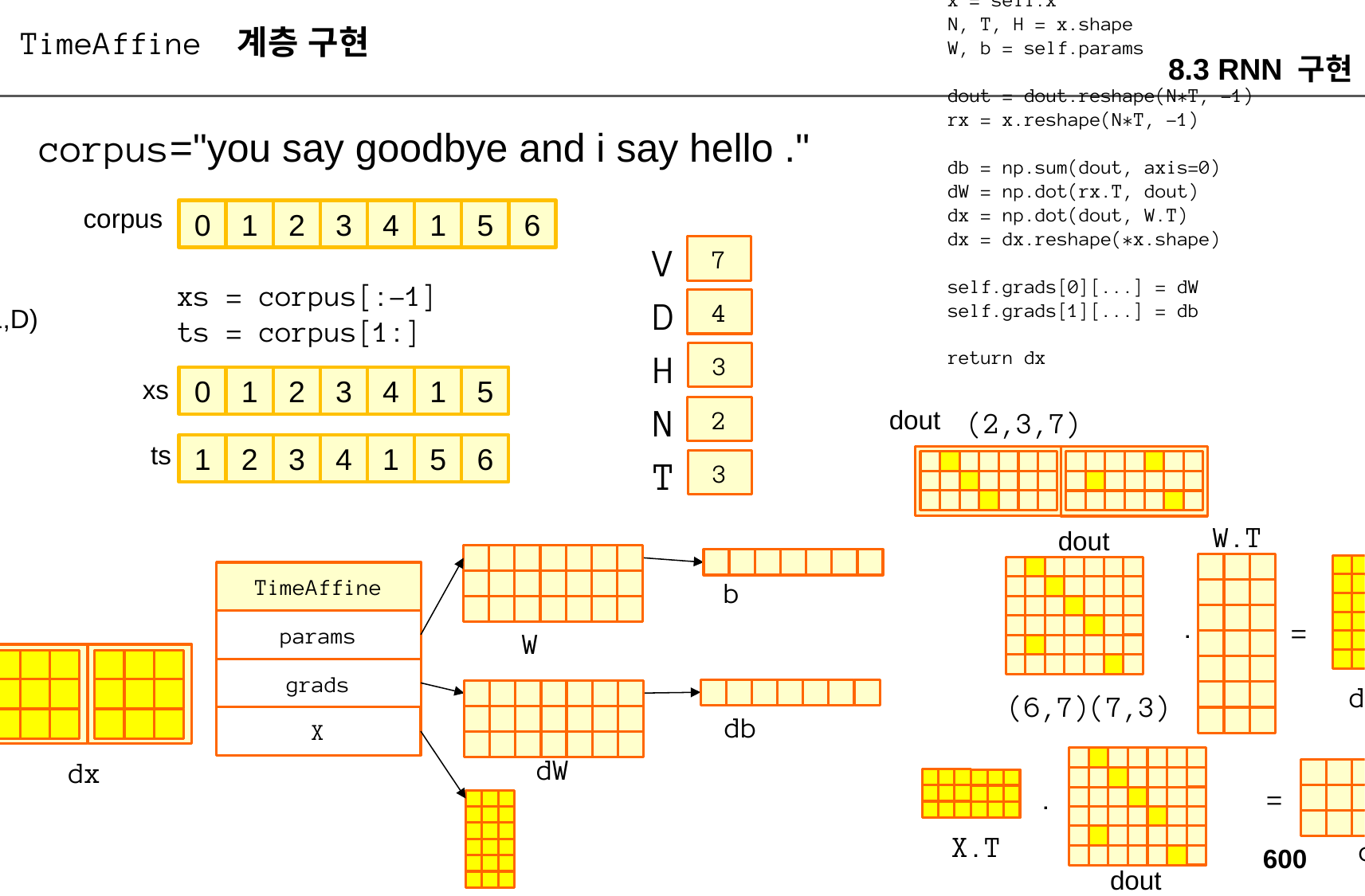

def backward(self, dout):
        x = self.x
        N, T, H = x.shape
        W, b = self.params

        dout = dout.reshape(N*T, -1)
        rx = x.reshape(N*T, -1)

        db = np.sum(dout, axis=0)
        dW = np.dot(rx.T, dout)
        dx = np.dot(dout, W.T)
        dx = dx.reshape(*x.shape)

        self.grads[0][...] = dW
        self.grads[1][...] = db

        return dx
TimeAffine  계층 구현
8.3 RNN 구현
corpus="you say goodbye and i say hello ."
corpus
0
1
2
3
4
1
5
6
V
7
xs = corpus[:-1]
ts = corpus[1:]
D
4
(1,D)
H
3
xs
0
1
2
3
4
1
5
N
2
dout
(2,3,7)
ts
1
2
3
4
1
5
6
T

3

W.T
dout

TimeAffine
b

.
=
params

W

grads
dx

(6,7)(7,3)
db

X

dW
dx

=
.

X.T
dW

dout